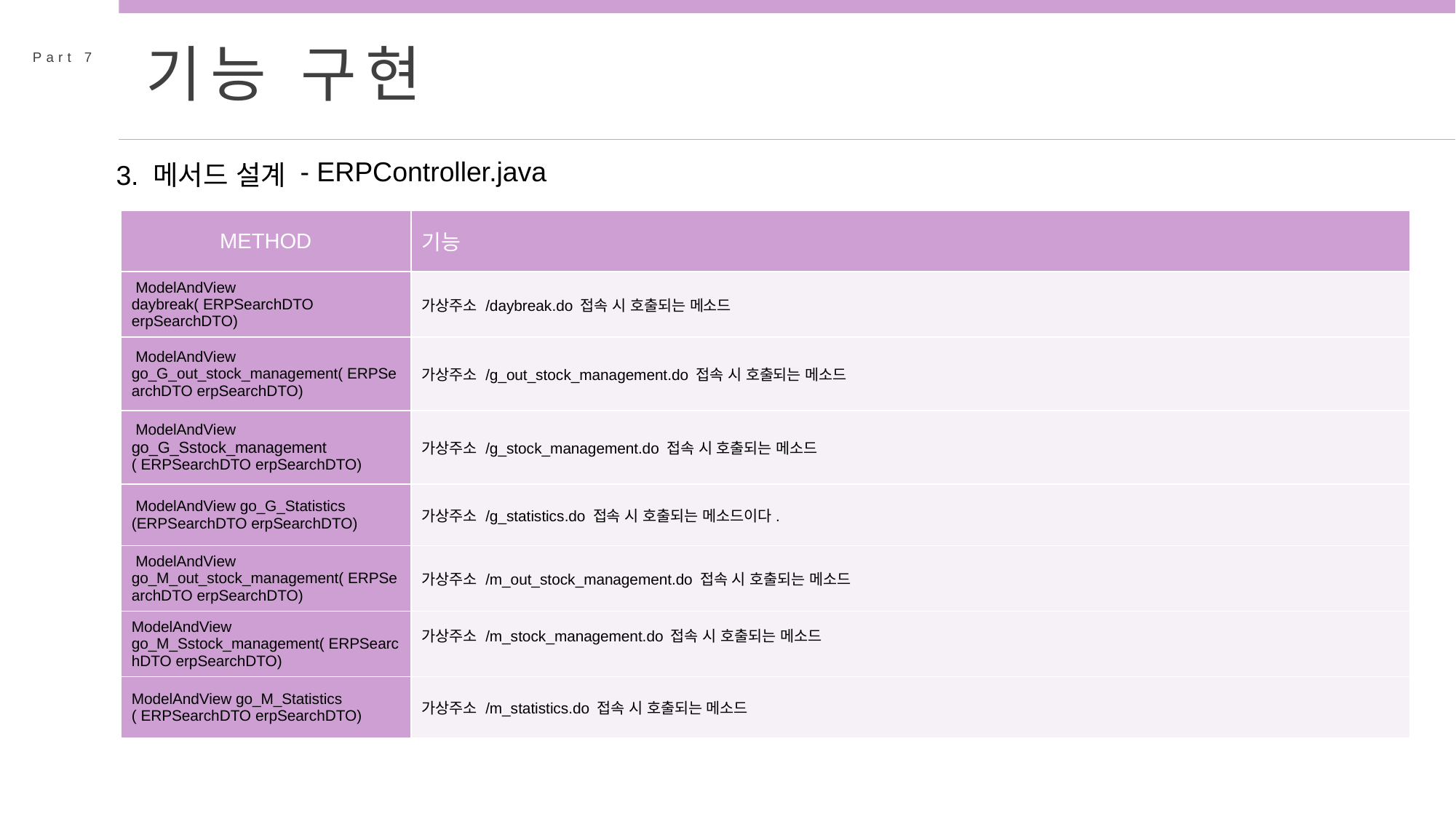

기능 구현
Part 7
- ERPController.java
3. 메서드 설계
| METHOD | 기능 |
| --- | --- |
| ModelAndView daybreak( ERPSearchDTO erpSearchDTO) | 가상주소 /daybreak.do 접속 시 호출되는 메소드 |
| ModelAndView go\_G\_out\_stock\_management( ERPSearchDTO erpSearchDTO) | 가상주소 /g\_out\_stock\_management.do 접속 시 호출되는 메소드 |
| ModelAndView go\_G\_Sstock\_management ( ERPSearchDTO erpSearchDTO) | 가상주소 /g\_stock\_management.do 접속 시 호출되는 메소드 |
| ModelAndView go\_G\_Statistics (ERPSearchDTO erpSearchDTO) | 가상주소 /g\_statistics.do 접속 시 호출되는 메소드이다. |
| ModelAndView go\_M\_out\_stock\_management( ERPSearchDTO erpSearchDTO) | 가상주소 /m\_out\_stock\_management.do 접속 시 호출되는 메소드 |
| ModelAndView go\_M\_Sstock\_management( ERPSearchDTO erpSearchDTO) | 가상주소 /m\_stock\_management.do 접속 시 호출되는 메소드 |
| ModelAndView go\_M\_Statistics ( ERPSearchDTO erpSearchDTO) | 가상주소 /m\_statistics.do 접속 시 호출되는 메소드 |